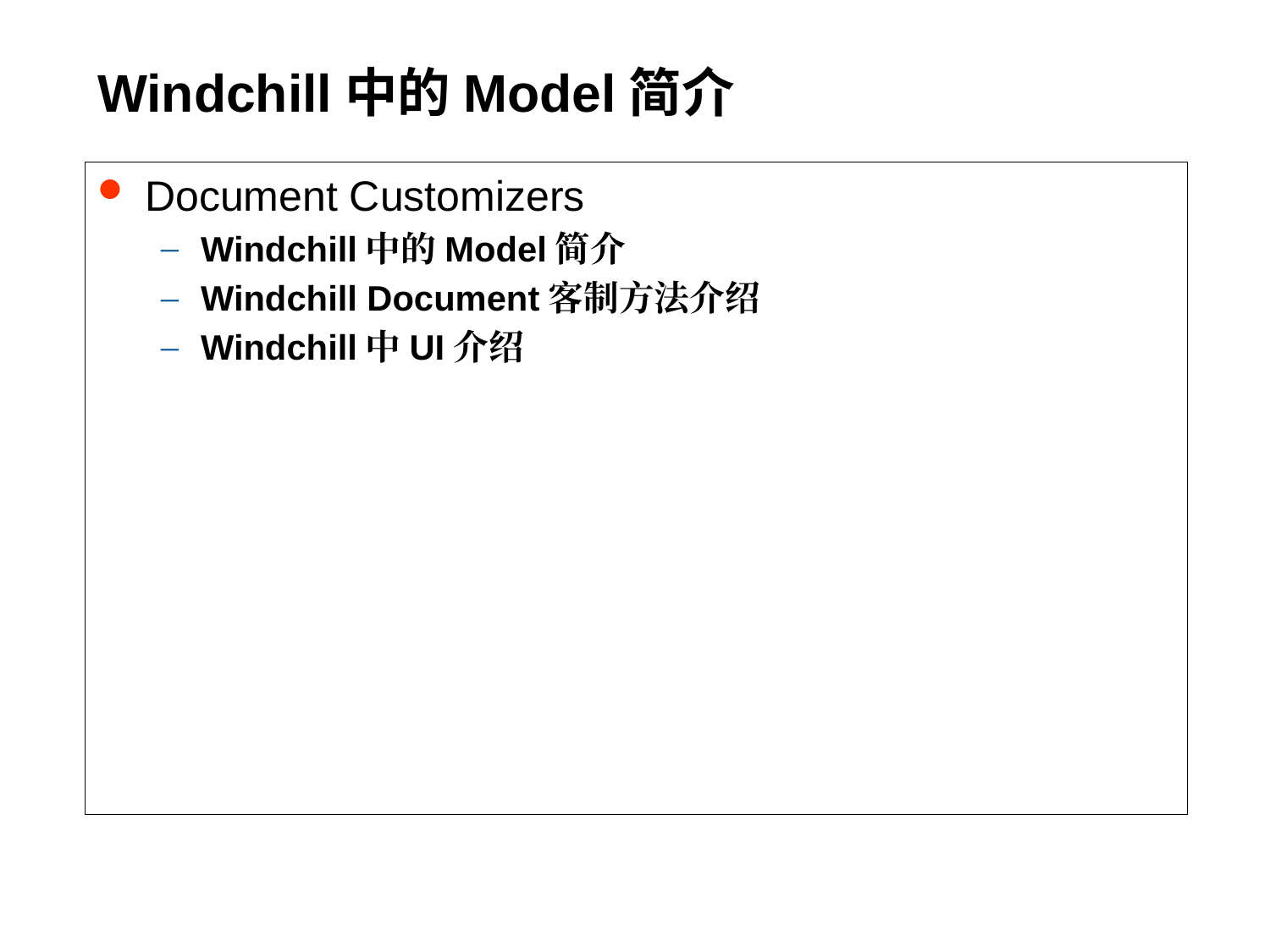

# Windchill中的Model简介
Document Customizers
Windchill中的Model简介
Windchill Document客制方法介绍
Windchill中UI介绍